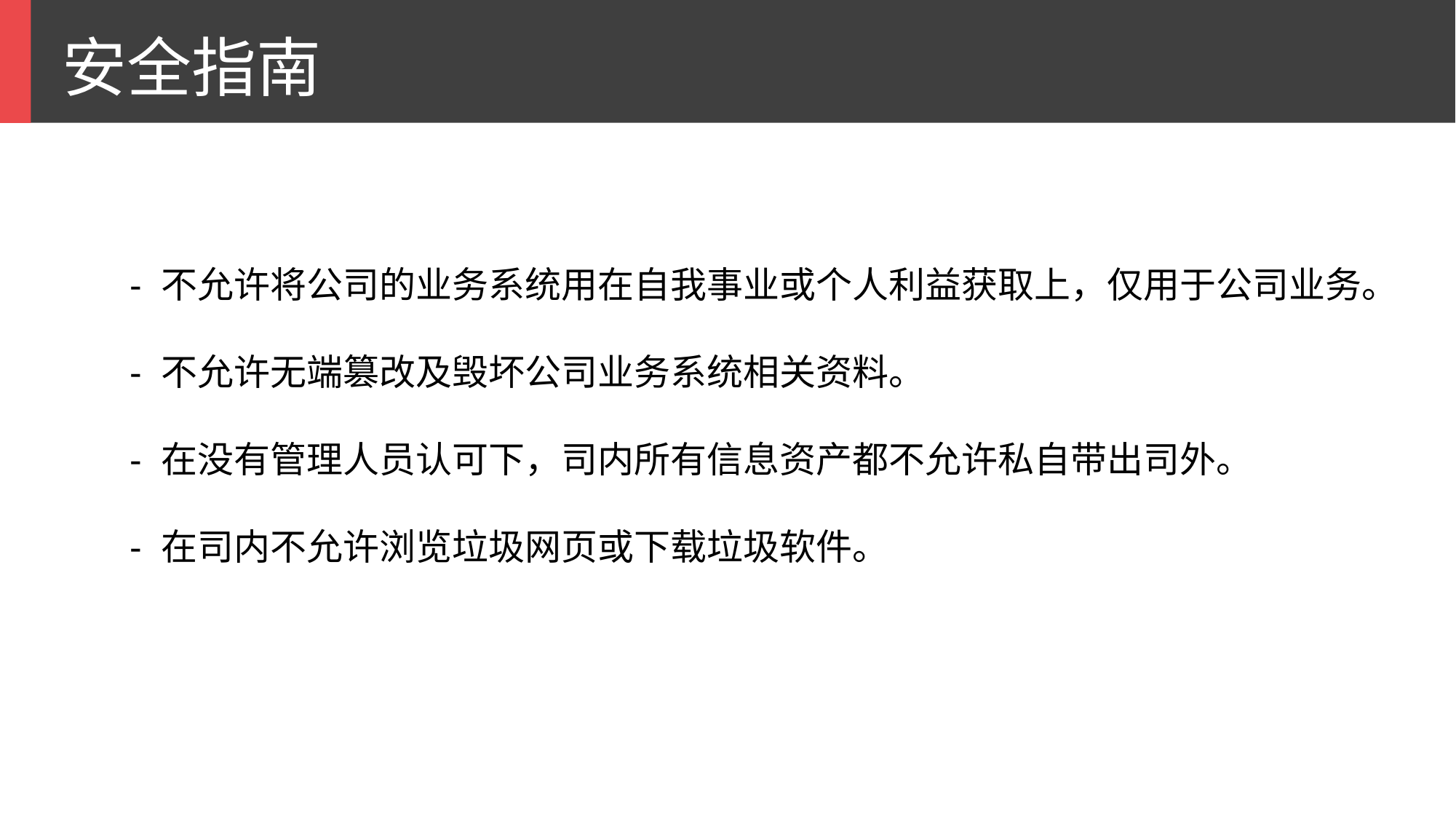

安全指南

 - 不允许将公司的业务系统用在自我事业或个人利益获取上，仅用于公司业务。

 - 不允许无端篡改及毁坏公司业务系统相关资料。

 - 在没有管理人员认可下，司内所有信息资产都不允许私自带出司外。

 - 在司内不允许浏览垃圾网页或下载垃圾软件。